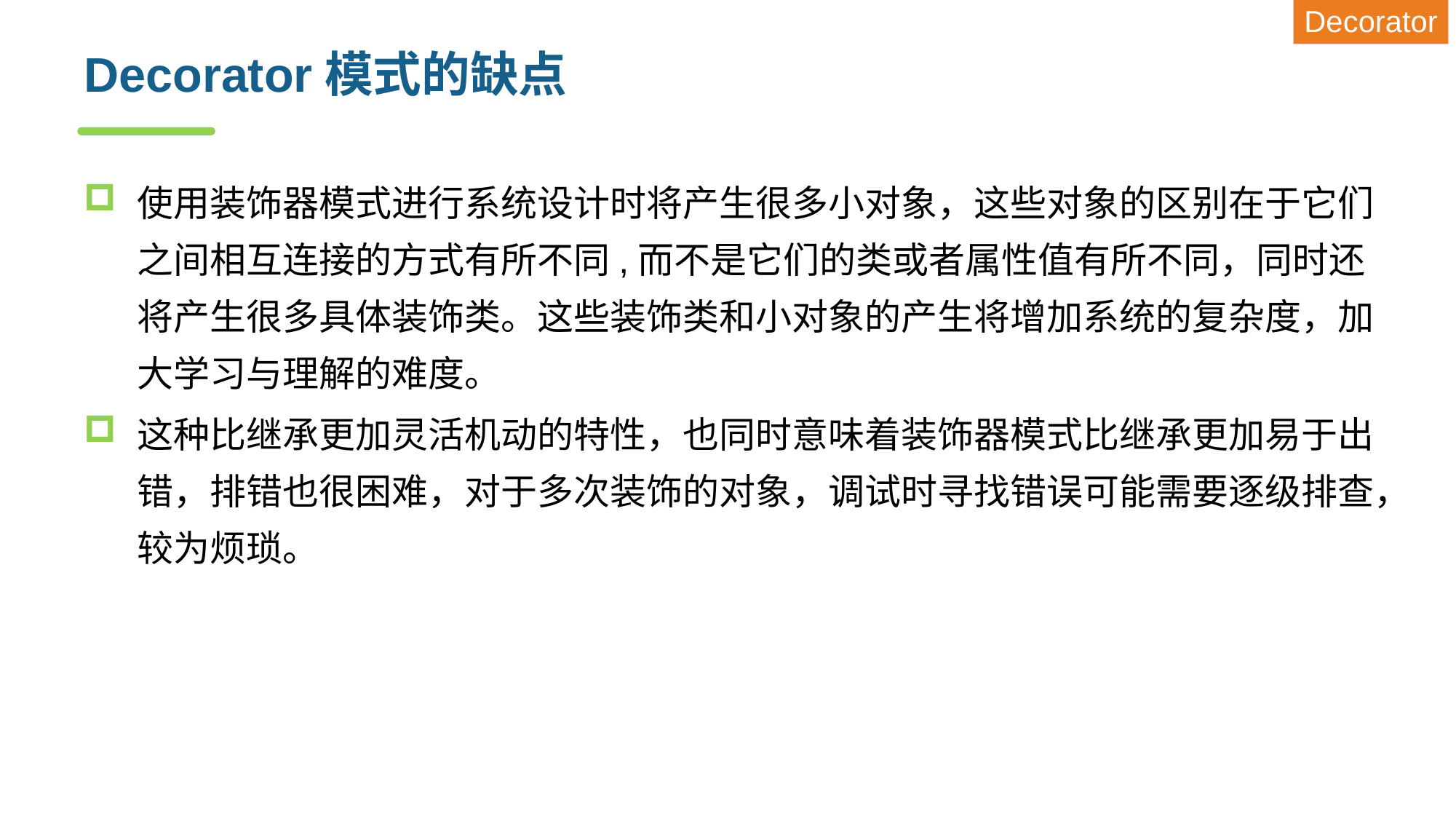

Decorator
# Decorator模式的缺点
使用装饰器模式进行系统设计时将产生很多小对象，这些对象的区别在于它们之间相互连接的方式有所不同,而不是它们的类或者属性值有所不同，同时还将产生很多具体装饰类。这些装饰类和小对象的产生将增加系统的复杂度，加大学习与理解的难度。
这种比继承更加灵活机动的特性，也同时意味着装饰器模式比继承更加易于出错，排错也很困难，对于多次装饰的对象，调试时寻找错误可能需要逐级排查，较为烦琐。

116